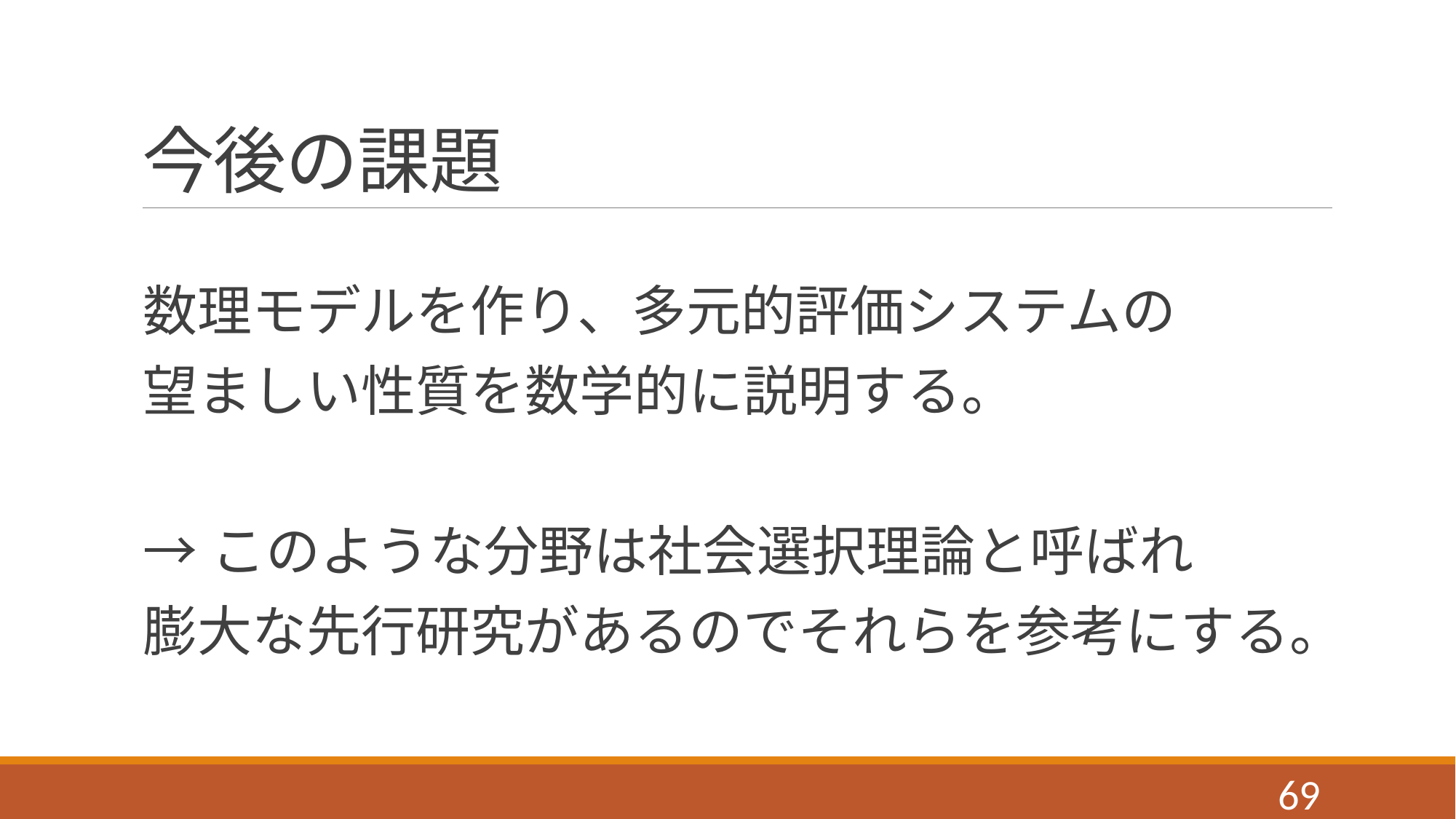

# 今後の課題

数理モデルを作り、多元的評価システムの
望ましい性質を数学的に説明する。

→このような分野は社会選択理論と呼ばれ
膨大な先行研究があるのでそれらを参考にする。

69